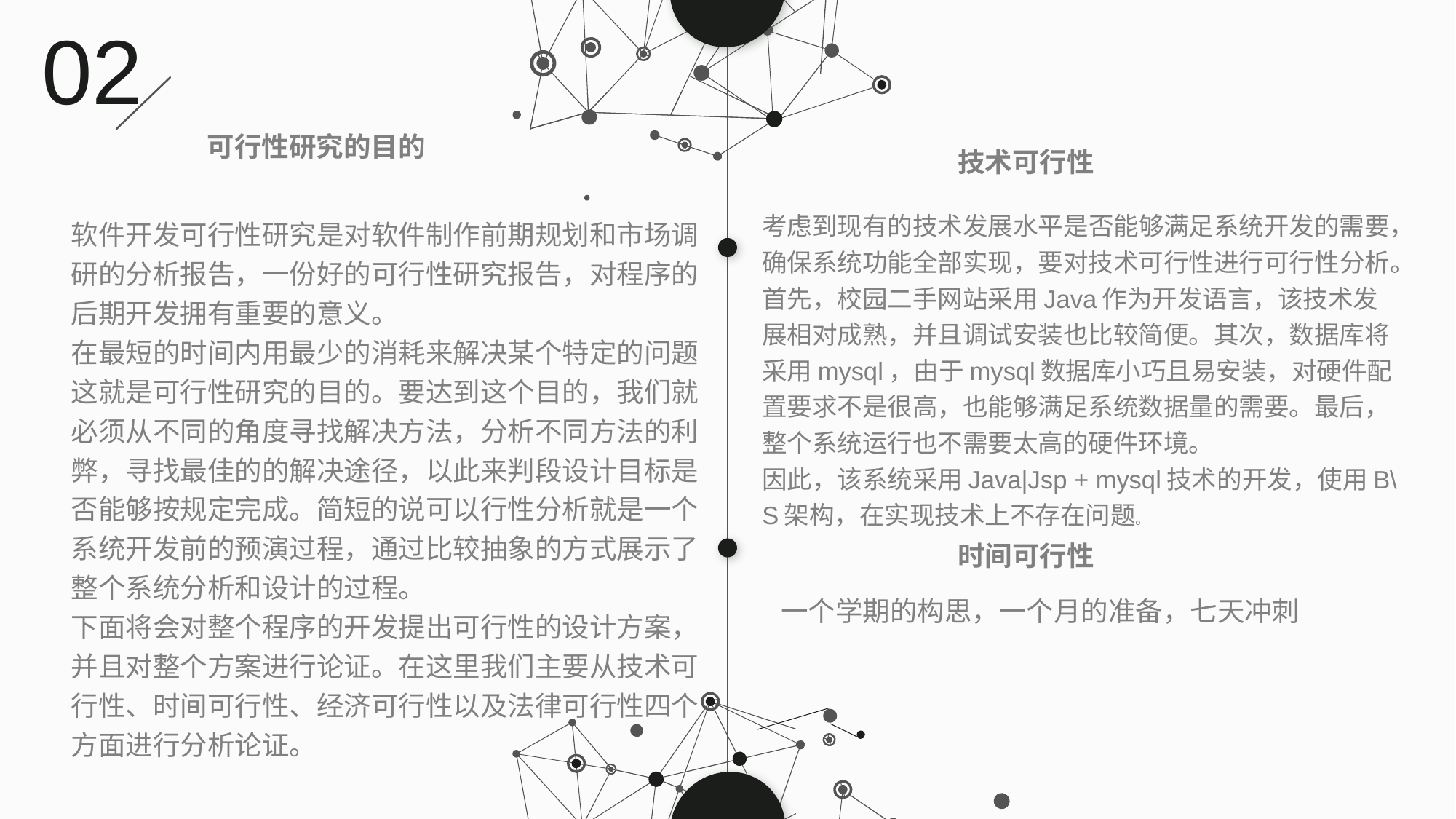

02
可行性研究的目的
软件开发可行性研究是对软件制作前期规划和市场调研的分析报告，一份好的可行性研究报告，对程序的后期开发拥有重要的意义。
在最短的时间内用最少的消耗来解决某个特定的问题这就是可行性研究的目的。要达到这个目的，我们就必须从不同的角度寻找解决方法，分析不同方法的利弊，寻找最佳的的解决途径，以此来判段设计目标是否能够按规定完成。简短的说可以行性分析就是一个系统开发前的预演过程，通过比较抽象的方式展示了整个系统分析和设计的过程。
下面将会对整个程序的开发提出可行性的设计方案，并且对整个方案进行论证。在这里我们主要从技术可行性、时间可行性、经济可行性以及法律可行性四个方面进行分析论证。
技术可行性
考虑到现有的技术发展水平是否能够满足系统开发的需要，确保系统功能全部实现，要对技术可行性进行可行性分析。首先，校园二手网站采用Java作为开发语言，该技术发展相对成熟，并且调试安装也比较简便。其次，数据库将采用mysql，由于mysql数据库小巧且易安装，对硬件配置要求不是很高，也能够满足系统数据量的需要。最后，整个系统运行也不需要太高的硬件环境。
因此，该系统采用Java|Jsp + mysql技术的开发，使用B\S架构，在实现技术上不存在问题。

时间可行性

一个学期的构思，一个月的准备，七天冲刺